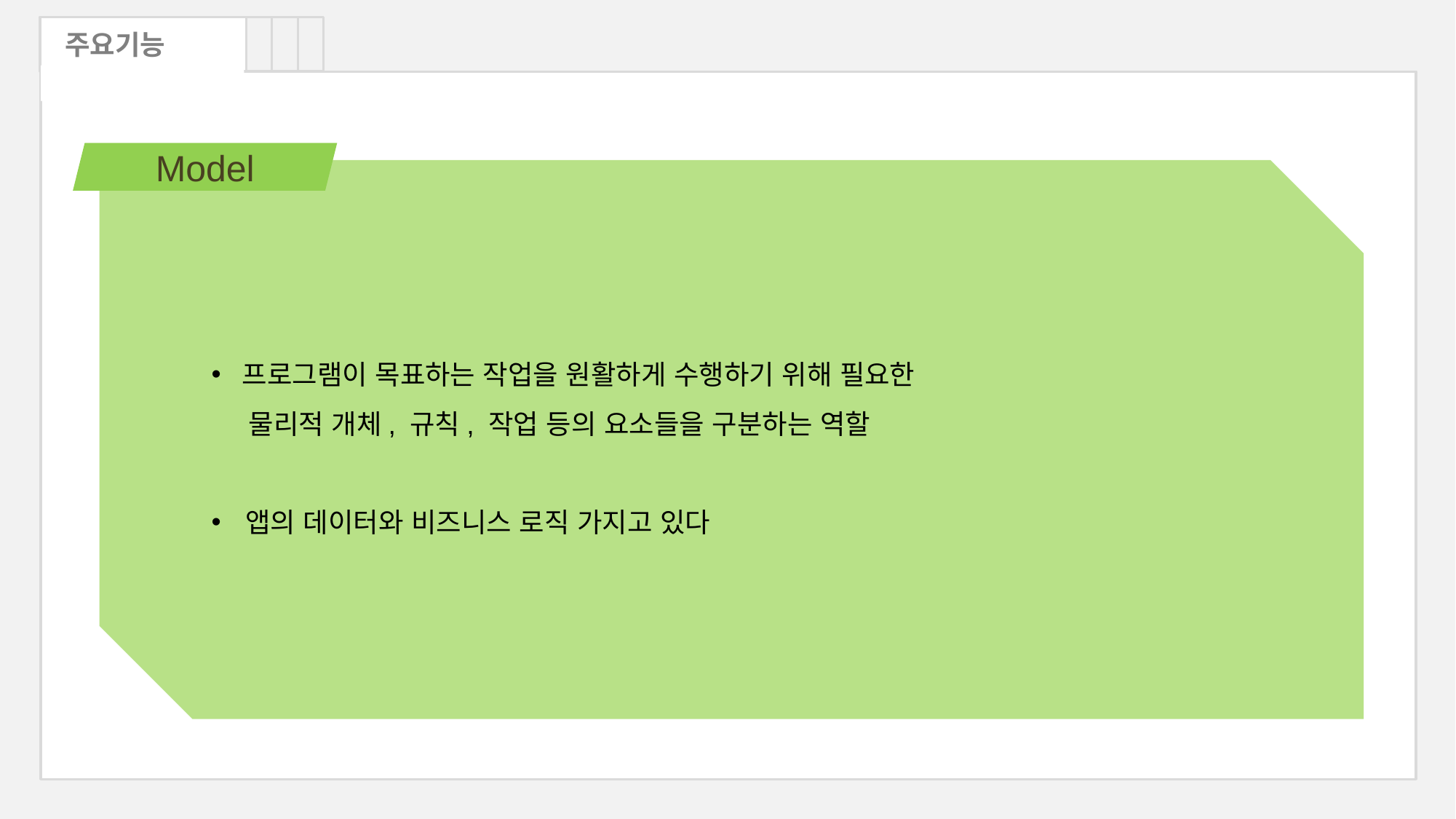

주요기능

Model
프로그램이 목표하는 작업을 원활하게 수행하기 위해 필요한
    물리적 개체, 규칙, 작업 등의 요소들을 구분하는 역할

앱의 데이터와 비즈니스 로직 가지고 있다